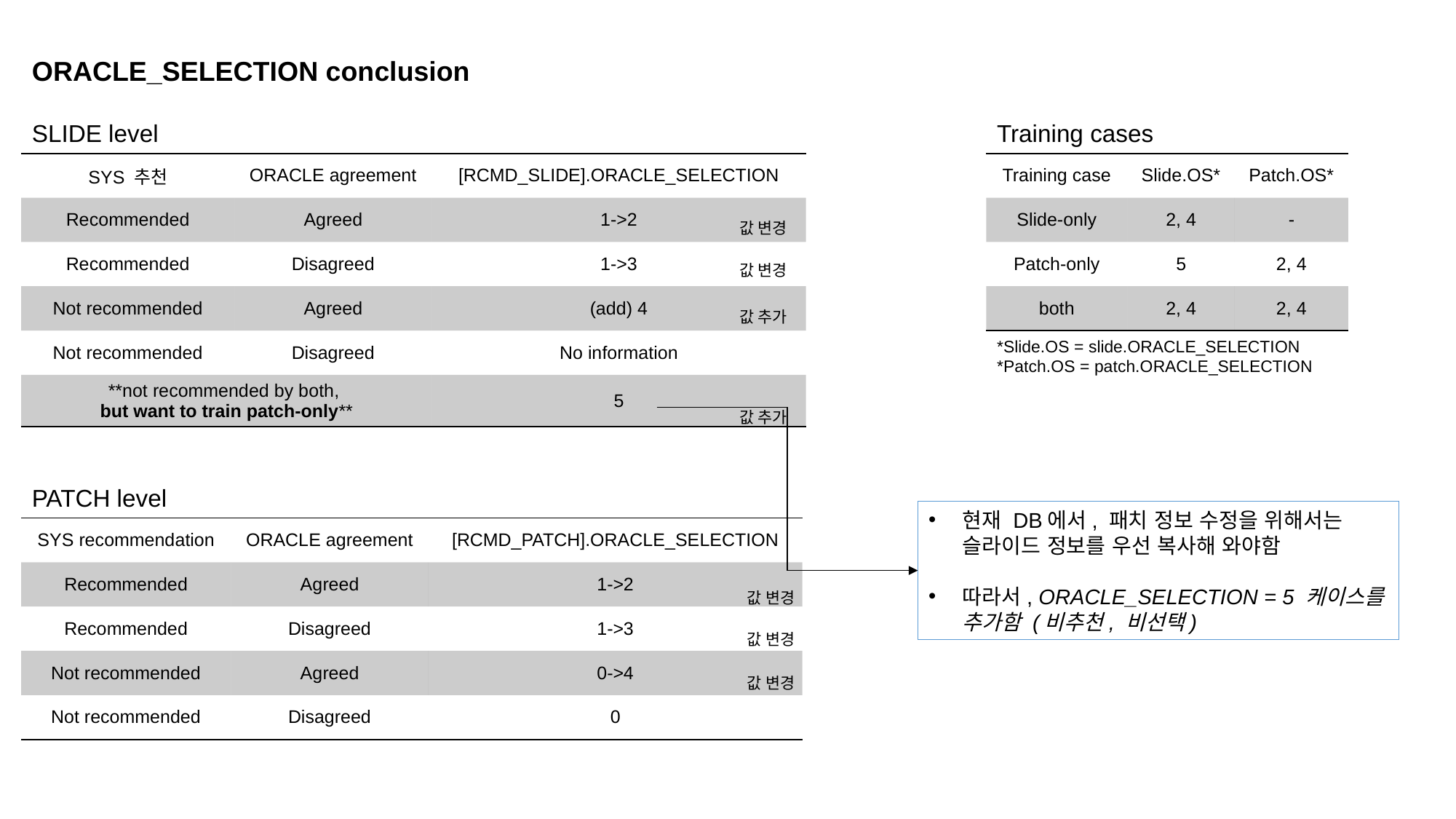

ORACLE_SELECTION conclusion
SLIDE level
Training cases
| SYS 추천 | ORACLE agreement | [RCMD\_SLIDE].ORACLE\_SELECTION |
| --- | --- | --- |
| Recommended | Agreed | 1->2 |
| Recommended | Disagreed | 1->3 |
| Not recommended | Agreed | (add) 4 |
| Not recommended | Disagreed | No information |
| \*\*not recommended by both, but want to train patch-only\*\* |  | 5 |
| Training case | Slide.OS\* | Patch.OS\* |
| --- | --- | --- |
| Slide-only | 2, 4 | - |
| Patch-only | 5 | 2, 4 |
| both | 2, 4 | 2, 4 |
값 변경
값 변경
값 추가
*Slide.OS = slide.ORACLE_SELECTION
*Patch.OS = patch.ORACLE_SELECTION
값 추가
PATCH level
현재 DB에서, 패치 정보 수정을 위해서는 슬라이드 정보를 우선 복사해 와야함

따라서, ORACLE_SELECTION = 5 케이스를 추가함 (비추천, 비선택)
| SYS recommendation | ORACLE agreement | [RCMD\_PATCH].ORACLE\_SELECTION |
| --- | --- | --- |
| Recommended | Agreed | 1->2 |
| Recommended | Disagreed | 1->3 |
| Not recommended | Agreed | 0->4 |
| Not recommended | Disagreed | 0 |
값 변경
값 변경
값 변경